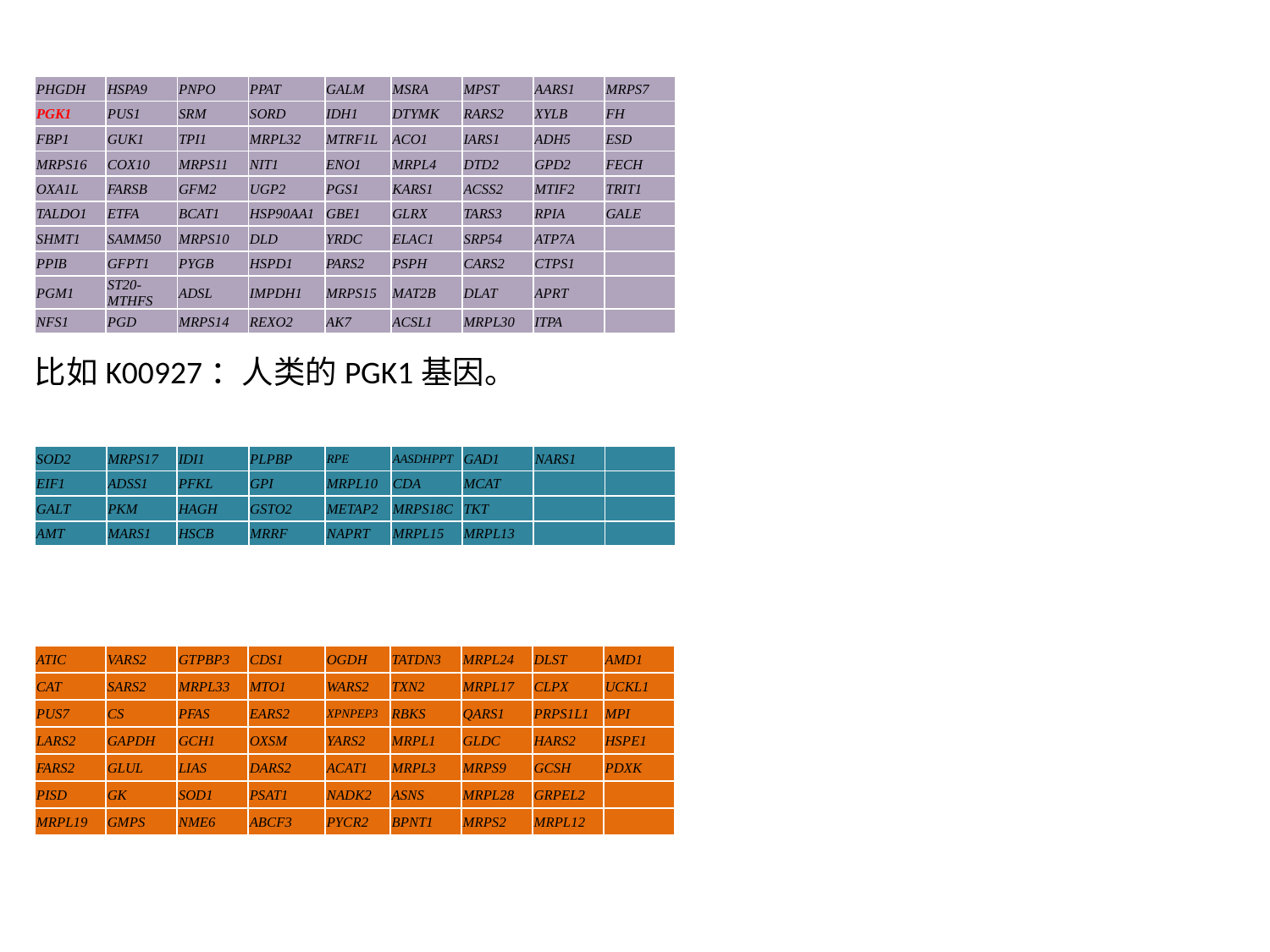

| PHGDH | HSPA9 | PNPO | PPAT | GALM | MSRA | MPST | AARS1 | MRPS7 |
| --- | --- | --- | --- | --- | --- | --- | --- | --- |
| PGK1 | PUS1 | SRM | SORD | IDH1 | DTYMK | RARS2 | XYLB | FH |
| FBP1 | GUK1 | TPI1 | MRPL32 | MTRF1L | ACO1 | IARS1 | ADH5 | ESD |
| MRPS16 | COX10 | MRPS11 | NIT1 | ENO1 | MRPL4 | DTD2 | GPD2 | FECH |
| OXA1L | FARSB | GFM2 | UGP2 | PGS1 | KARS1 | ACSS2 | MTIF2 | TRIT1 |
| TALDO1 | ETFA | BCAT1 | HSP90AA1 | GBE1 | GLRX | TARS3 | RPIA | GALE |
| SHMT1 | SAMM50 | MRPS10 | DLD | YRDC | ELAC1 | SRP54 | ATP7A |  |
| PPIB | GFPT1 | PYGB | HSPD1 | PARS2 | PSPH | CARS2 | CTPS1 |  |
| PGM1 | ST20-MTHFS | ADSL | IMPDH1 | MRPS15 | MAT2B | DLAT | APRT |  |
| NFS1 | PGD | MRPS14 | REXO2 | AK7 | ACSL1 | MRPL30 | ITPA |  |
比如K00927：人类的PGK1基因。
| SOD2 | MRPS17 | IDI1 | PLPBP | RPE | AASDHPPT | GAD1 | NARS1 |  |
| --- | --- | --- | --- | --- | --- | --- | --- | --- |
| EIF1 | ADSS1 | PFKL | GPI | MRPL10 | CDA | MCAT |  |  |
| GALT | PKM | HAGH | GSTO2 | METAP2 | MRPS18C | TKT |  |  |
| AMT | MARS1 | HSCB | MRRF | NAPRT | MRPL15 | MRPL13 |  |  |
| ATIC | VARS2 | GTPBP3 | CDS1 | OGDH | TATDN3 | MRPL24 | DLST | AMD1 |
| --- | --- | --- | --- | --- | --- | --- | --- | --- |
| CAT | SARS2 | MRPL33 | MTO1 | WARS2 | TXN2 | MRPL17 | CLPX | UCKL1 |
| PUS7 | CS | PFAS | EARS2 | XPNPEP3 | RBKS | QARS1 | PRPS1L1 | MPI |
| LARS2 | GAPDH | GCH1 | OXSM | YARS2 | MRPL1 | GLDC | HARS2 | HSPE1 |
| FARS2 | GLUL | LIAS | DARS2 | ACAT1 | MRPL3 | MRPS9 | GCSH | PDXK |
| PISD | GK | SOD1 | PSAT1 | NADK2 | ASNS | MRPL28 | GRPEL2 |  |
| MRPL19 | GMPS | NME6 | ABCF3 | PYCR2 | BPNT1 | MRPS2 | MRPL12 |  |